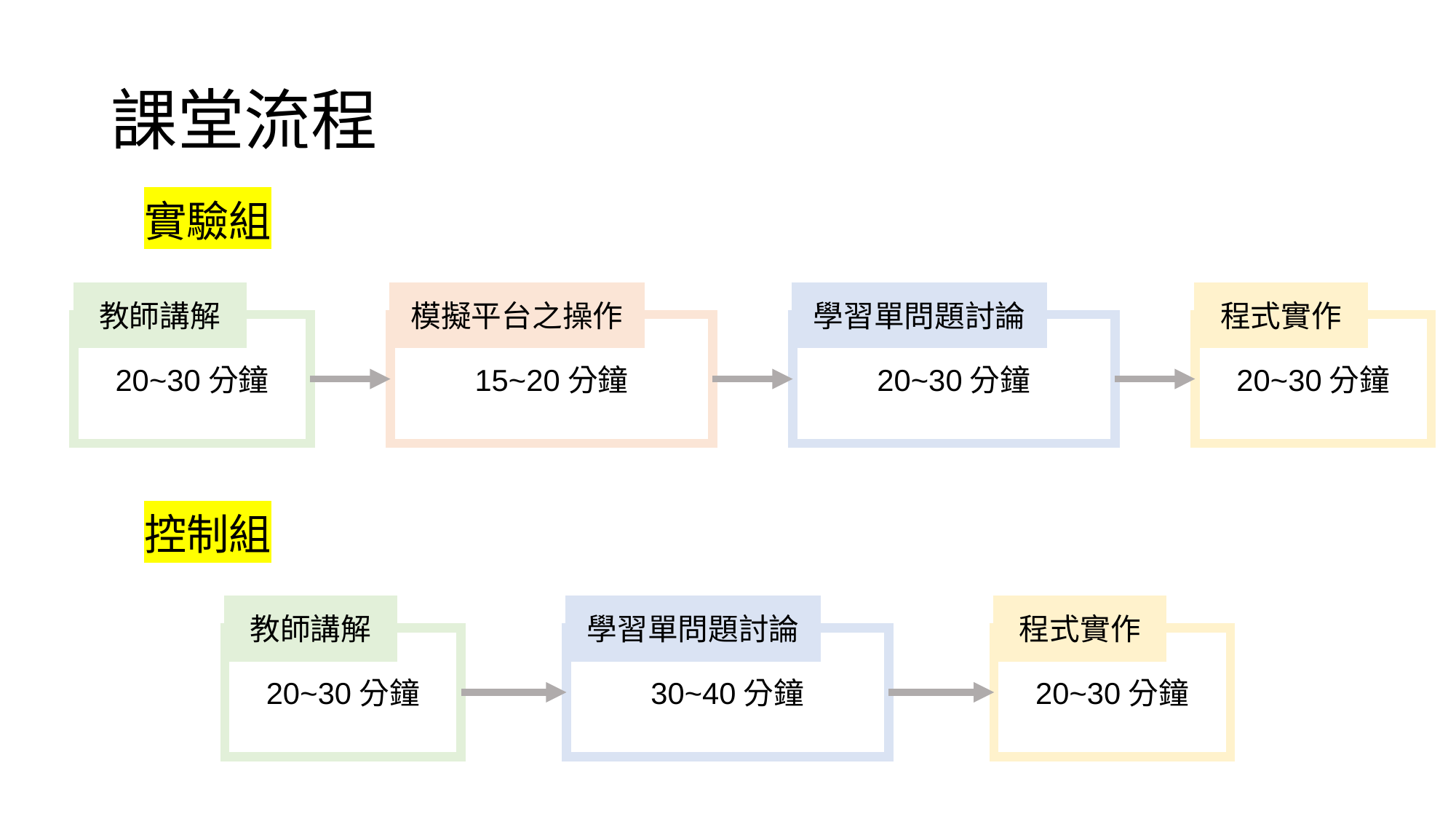

# 課堂流程
實驗組
教師講解
20~30分鐘
模擬平台之操作
15~20分鐘
學習單問題討論
20~30分鐘
程式實作
20~30分鐘
控制組
教師講解
20~30分鐘
學習單問題討論
30~40分鐘
程式實作
20~30分鐘